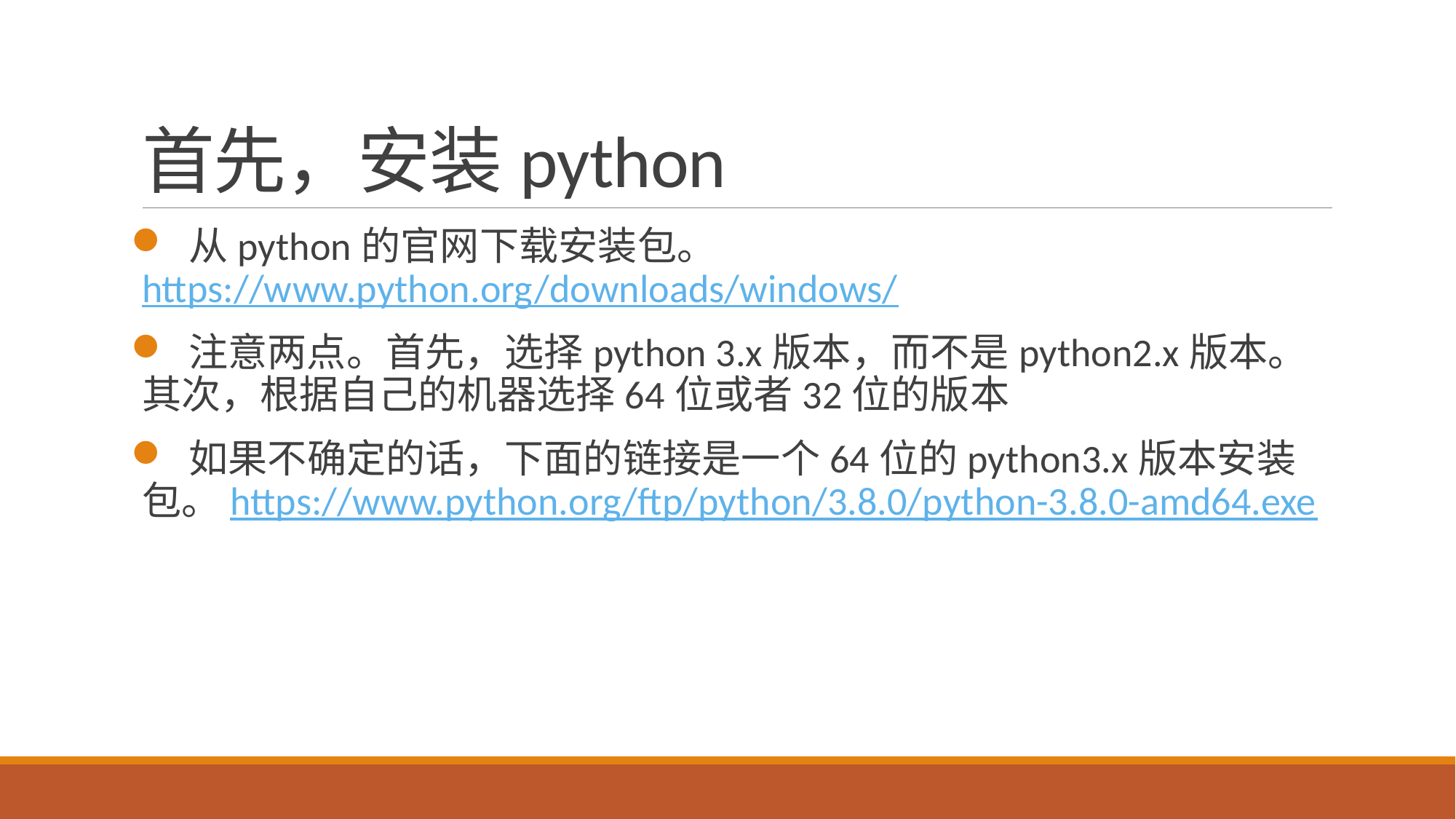

# 首先，安装python
 从python的官网下载安装包。https://www.python.org/downloads/windows/
 注意两点。首先，选择python 3.x版本，而不是python2.x版本。其次，根据自己的机器选择64位或者32位的版本
 如果不确定的话，下面的链接是一个64位的python3.x版本安装包。https://www.python.org/ftp/python/3.8.0/python-3.8.0-amd64.exe